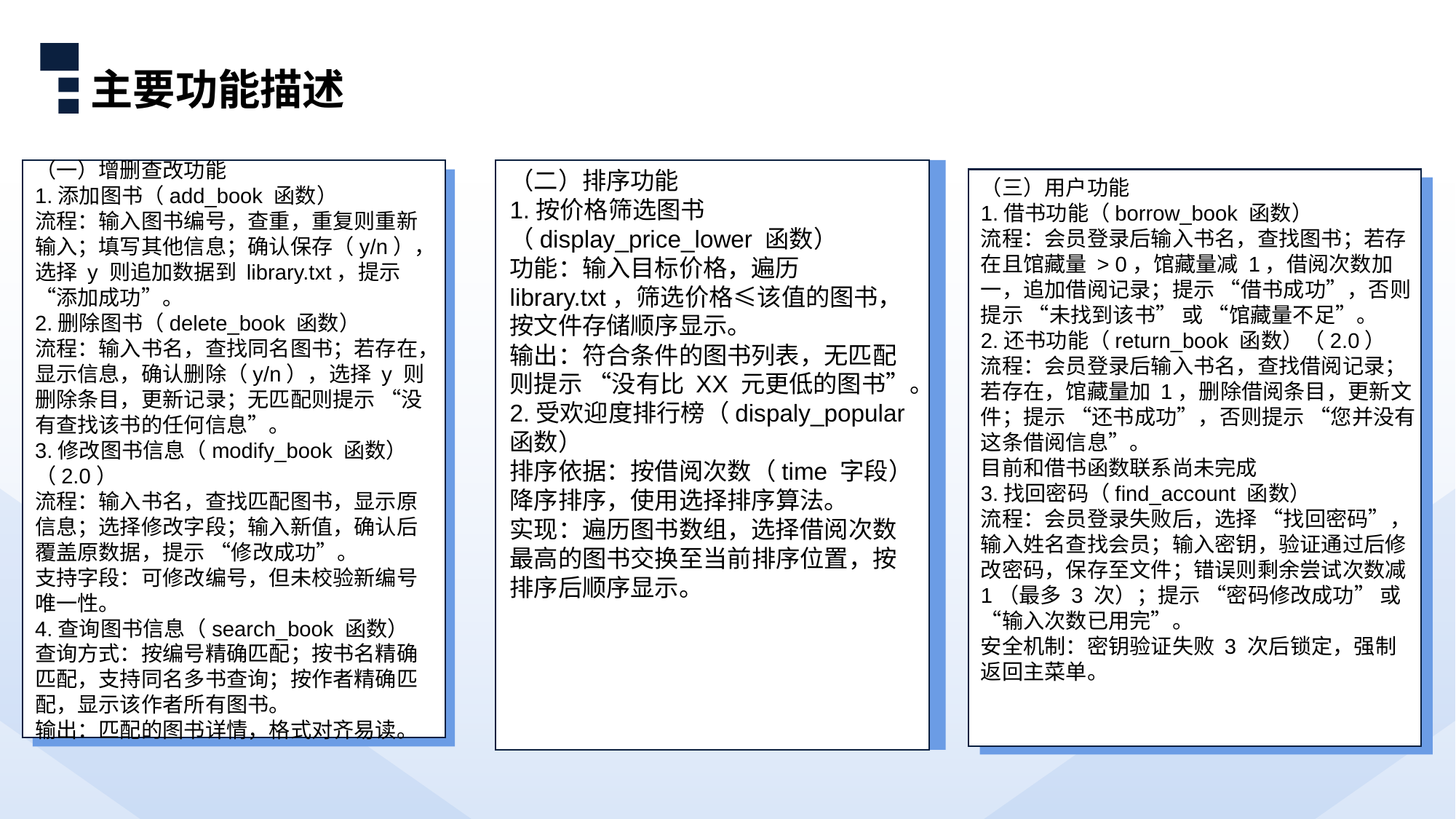

主要功能描述

（一）增删查改功能
1.添加图书（add_book 函数）
流程：输入图书编号，查重，重复则重新输入；填写其他信息；确认保存（y/n），选择 y 则追加数据到 library.txt，提示 “添加成功”。
2.删除图书（delete_book 函数）
流程：输入书名，查找同名图书；若存在，显示信息，确认删除（y/n），选择 y 则删除条目，更新记录；无匹配则提示 “没有查找该书的任何信息”。
3.修改图书信息（modify_book 函数）（2.0）
流程：输入书名，查找匹配图书，显示原信息；选择修改字段；输入新值，确认后覆盖原数据，提示 “修改成功”。
支持字段：可修改编号，但未校验新编号唯一性。
4.查询图书信息（search_book 函数）
查询方式：按编号精确匹配；按书名精确匹配，支持同名多书查询；按作者精确匹配，显示该作者所有图书。
输出：匹配的图书详情，格式对齐易读。

（二）排序功能
1.按价格筛选图书（display_price_lower 函数）
功能：输入目标价格，遍历 library.txt，筛选价格≤该值的图书，按文件存储顺序显示。
输出：符合条件的图书列表，无匹配则提示 “没有比 XX 元更低的图书”。
2.受欢迎度排行榜（dispaly_popular 函数）
排序依据：按借阅次数（time 字段）降序排序，使用选择排序算法。
实现：遍历图书数组，选择借阅次数最高的图书交换至当前排序位置，按排序后顺序显示。

（三）用户功能
1.借书功能（borrow_book 函数）
流程：会员登录后输入书名，查找图书；若存在且馆藏量 > 0，馆藏量减 1，借阅次数加 一，追加借阅记录；提示 “借书成功”，否则提示 “未找到该书” 或 “馆藏量不足”。
2.还书功能（return_book 函数）（2.0）
流程：会员登录后输入书名，查找借阅记录；若存在，馆藏量加 1，删除借阅条目，更新文件；提示 “还书成功”，否则提示 “您并没有这条借阅信息”。
目前和借书函数联系尚未完成
3.找回密码（find_account 函数）
流程：会员登录失败后，选择 “找回密码”，输入姓名查找会员；输入密钥，验证通过后修改密码，保存至文件；错误则剩余尝试次数减 1（最多 3 次）；提示 “密码修改成功” 或 “输入次数已用完”。
安全机制：密钥验证失败 3 次后锁定，强制返回主菜单。